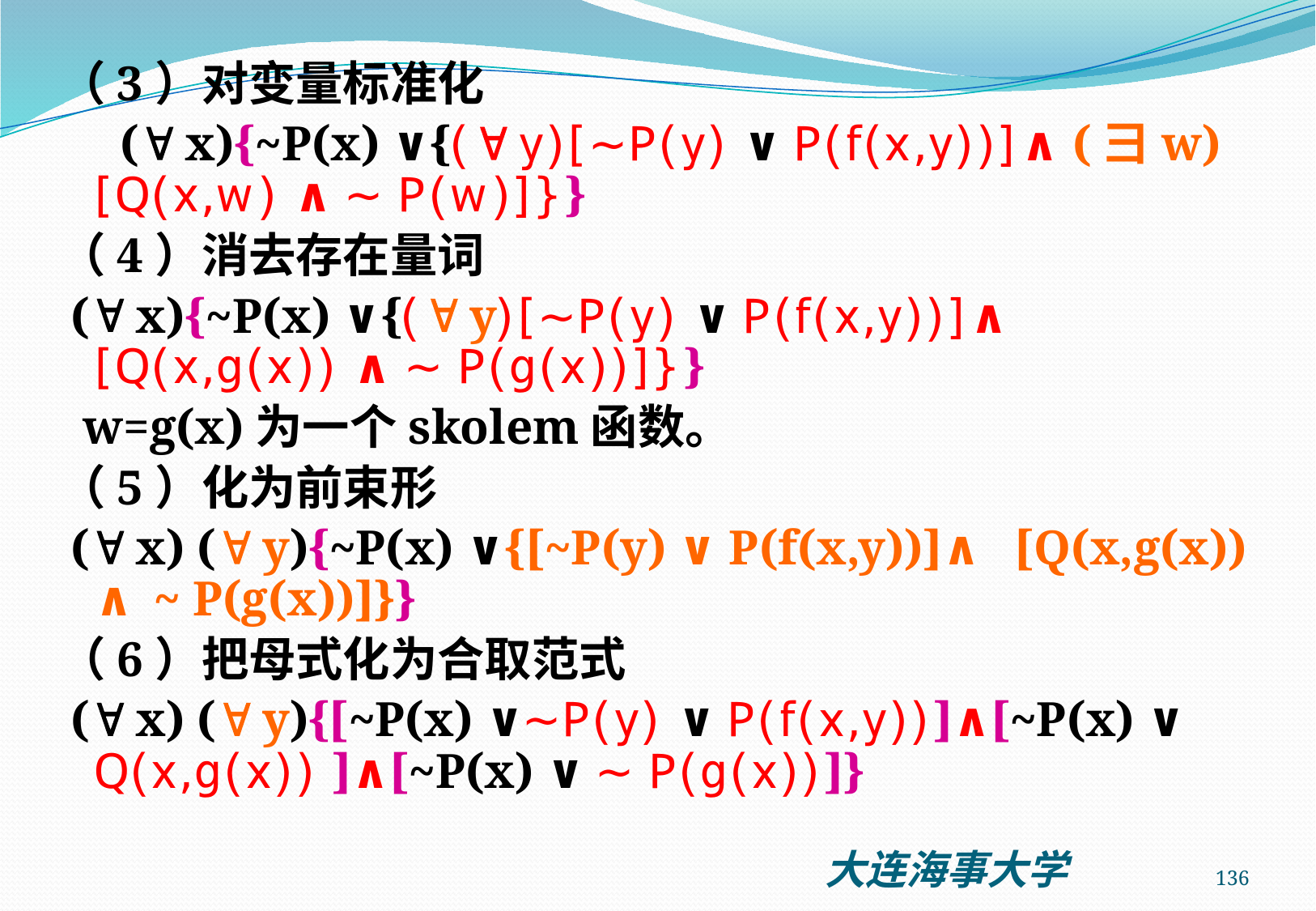

（3）对变量标准化
     (∀ x){~P(x) ∨{(∀ y)[~P(y) ∨ P(f(x,y))]∧ (彐w) [Q(x,w) ∧ ~ P(w)]}}
（4）消去存在量词
 (∀ x){~P(x) ∨{(∀ y)[~P(y) ∨ P(f(x,y))]∧  [Q(x,g(x)) ∧ ~ P(g(x))]}}
  w=g(x)为一个skolem函数。
（5）化为前束形
 (∀ x) (∀ y){~P(x) ∨{[~P(y) ∨ P(f(x,y))]∧  [Q(x,g(x)) ∧ ~ P(g(x))]}}
（6）把母式化为合取范式
 (∀ x) (∀ y){[~P(x) ∨~P(y) ∨ P(f(x,y))]∧[~P(x) ∨ Q(x,g(x)) ]∧[~P(x) ∨ ~ P(g(x))]}
136